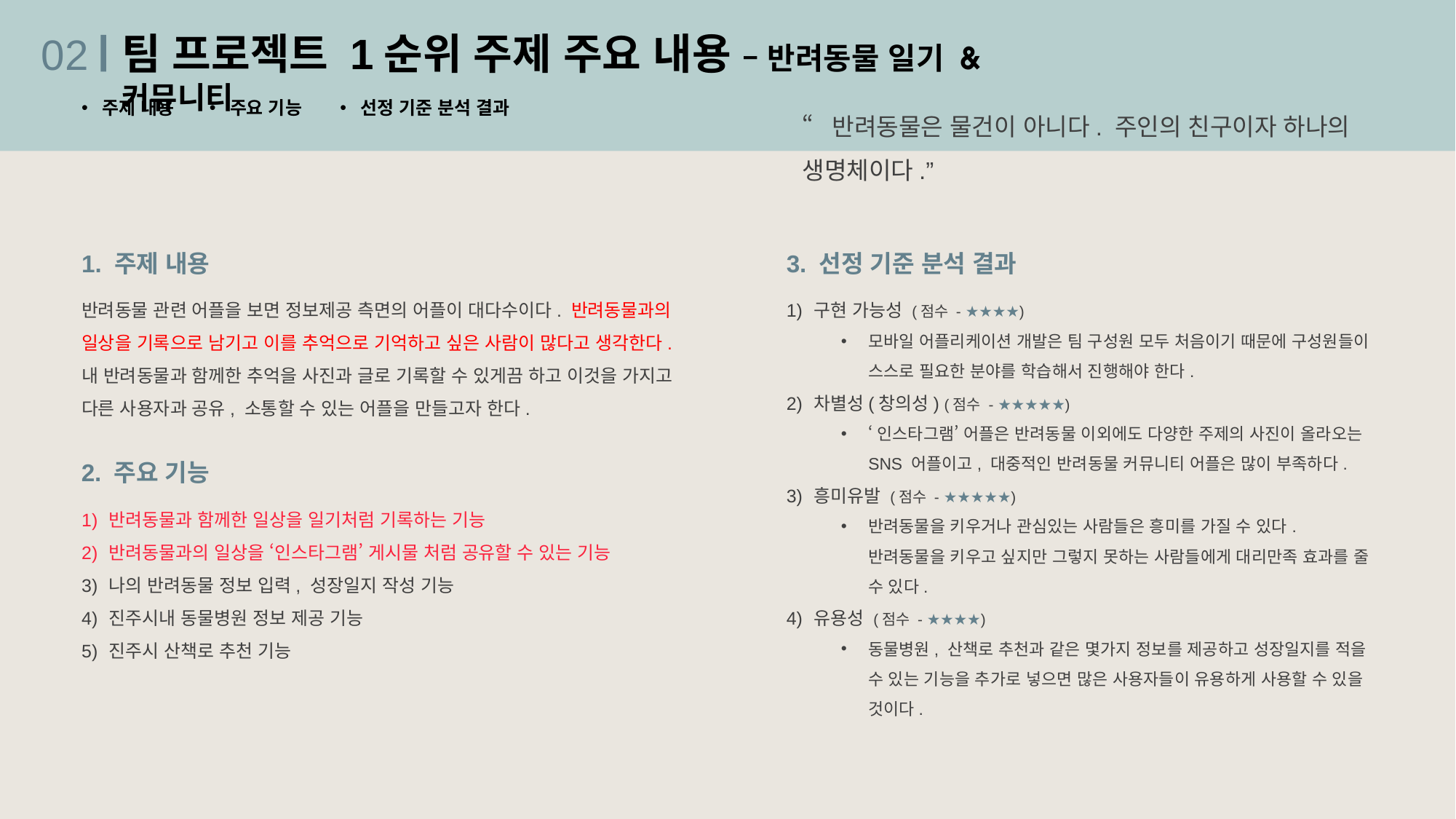

02
팀 프로젝트 1순위 주제 주요 내용 – 반려동물 일기 & 커뮤니티

선정 기준 분석 결과
주제 내용
주요 기능
“반려동물은 물건이 아니다. 주인의 친구이자 하나의 생명체이다.”
1. 주제 내용
반려동물 관련 어플을 보면 정보제공 측면의 어플이 대다수이다. 반려동물과의 일상을 기록으로 남기고 이를 추억으로 기억하고 싶은 사람이 많다고 생각한다. 내 반려동물과 함께한 추억을 사진과 글로 기록할 수 있게끔 하고 이것을 가지고 다른 사용자과 공유, 소통할 수 있는 어플을 만들고자 한다.
3. 선정 기준 분석 결과
구현 가능성 (점수 - ★★★★)
모바일 어플리케이션 개발은 팀 구성원 모두 처음이기 때문에 구성원들이 스스로 필요한 분야를 학습해서 진행해야 한다.
차별성(창의성) (점수 - ★★★★★)
‘인스타그램’ 어플은 반려동물 이외에도 다양한 주제의 사진이 올라오는 SNS 어플이고, 대중적인 반려동물 커뮤니티 어플은 많이 부족하다.
흥미유발 (점수 - ★★★★★)
반려동물을 키우거나 관심있는 사람들은 흥미를 가질 수 있다. 반려동물을 키우고 싶지만 그렇지 못하는 사람들에게 대리만족 효과를 줄 수 있다.
유용성 (점수 - ★★★★)
동물병원, 산책로 추천과 같은 몇가지 정보를 제공하고 성장일지를 적을 수 있는 기능을 추가로 넣으면 많은 사용자들이 유용하게 사용할 수 있을 것이다.
2. 주요 기능
반려동물과 함께한 일상을 일기처럼 기록하는 기능
반려동물과의 일상을 ‘인스타그램’ 게시물 처럼 공유할 수 있는 기능
나의 반려동물 정보 입력, 성장일지 작성 기능
진주시내 동물병원 정보 제공 기능
진주시 산책로 추천 기능